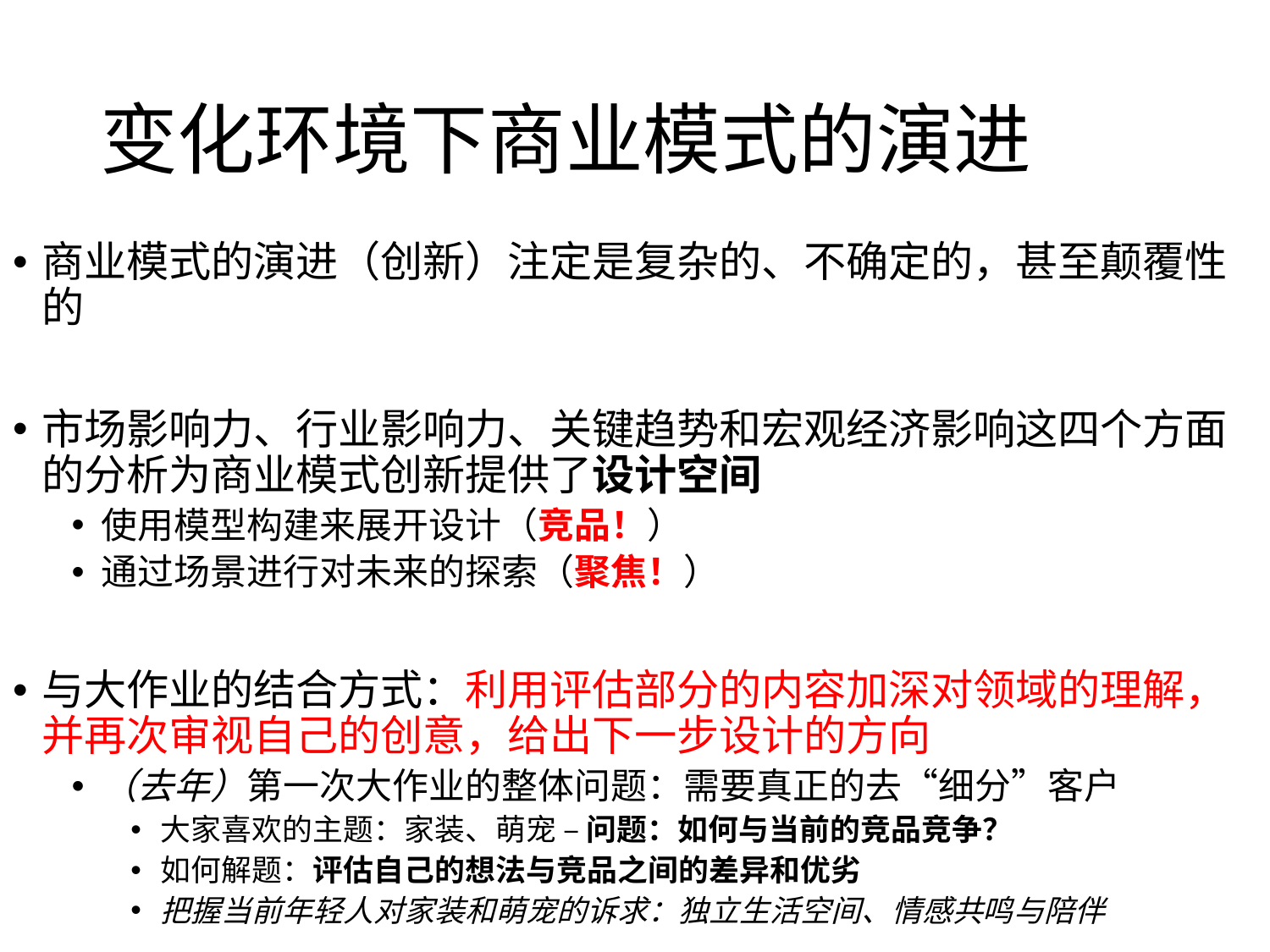

# 变化环境下商业模式的演进
商业模式的演进（创新）注定是复杂的、不确定的，甚至颠覆性的

市场影响力、行业影响力、关键趋势和宏观经济影响这四个方面的分析为商业模式创新提供了设计空间
使用模型构建来展开设计（竞品！）
通过场景进行对未来的探索（聚焦！）

与大作业的结合方式：利用评估部分的内容加深对领域的理解，并再次审视自己的创意，给出下一步设计的方向
（去年）第一次大作业的整体问题：需要真正的去“细分”客户
大家喜欢的主题：家装、萌宠 – 问题：如何与当前的竞品竞争？
如何解题：评估自己的想法与竞品之间的差异和优劣
把握当前年轻人对家装和萌宠的诉求：独立生活空间、情感共鸣与陪伴